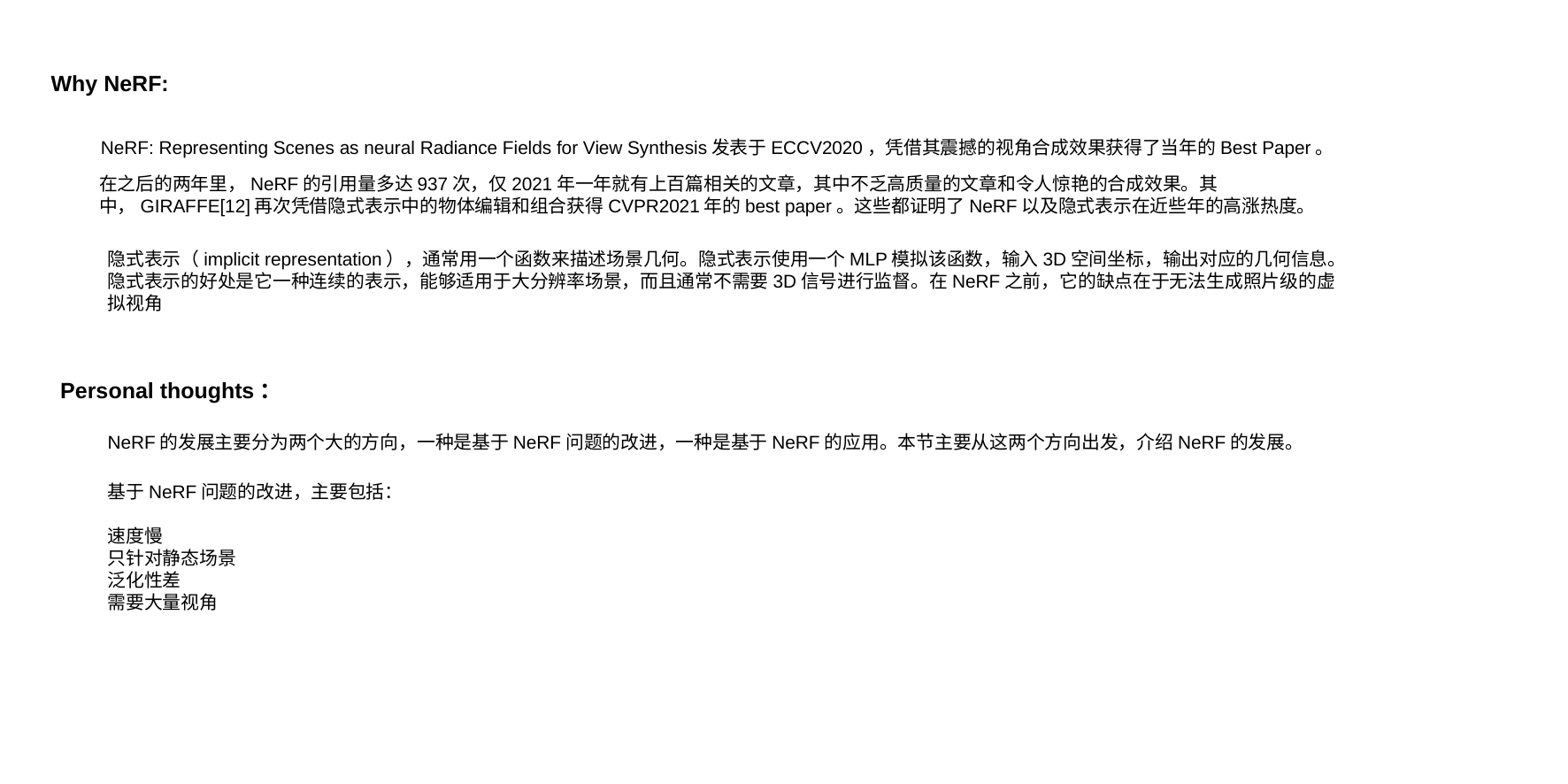

Why NeRF:
NeRF: Representing Scenes as neural Radiance Fields for View Synthesis发表于ECCV2020，凭借其震撼的视角合成效果获得了当年的Best Paper。
在之后的两年里，NeRF的引用量多达937次，仅2021年一年就有上百篇相关的文章，其中不乏高质量的文章和令人惊艳的合成效果。其中，GIRAFFE[12]再次凭借隐式表示中的物体编辑和组合获得CVPR2021年的best paper。这些都证明了NeRF以及隐式表示在近些年的高涨热度。
隐式表示（implicit representation），通常用一个函数来描述场景几何。隐式表示使用一个MLP模拟该函数，输入3D空间坐标，输出对应的几何信息。隐式表示的好处是它一种连续的表示，能够适用于大分辨率场景，而且通常不需要3D信号进行监督。在NeRF之前，它的缺点在于无法生成照片级的虚拟视角
Personal thoughts：
NeRF的发展主要分为两个大的方向，一种是基于NeRF问题的改进，一种是基于NeRF的应用。本节主要从这两个方向出发，介绍NeRF的发展。
基于NeRF问题的改进，主要包括：

速度慢
只针对静态场景
泛化性差
需要大量视角